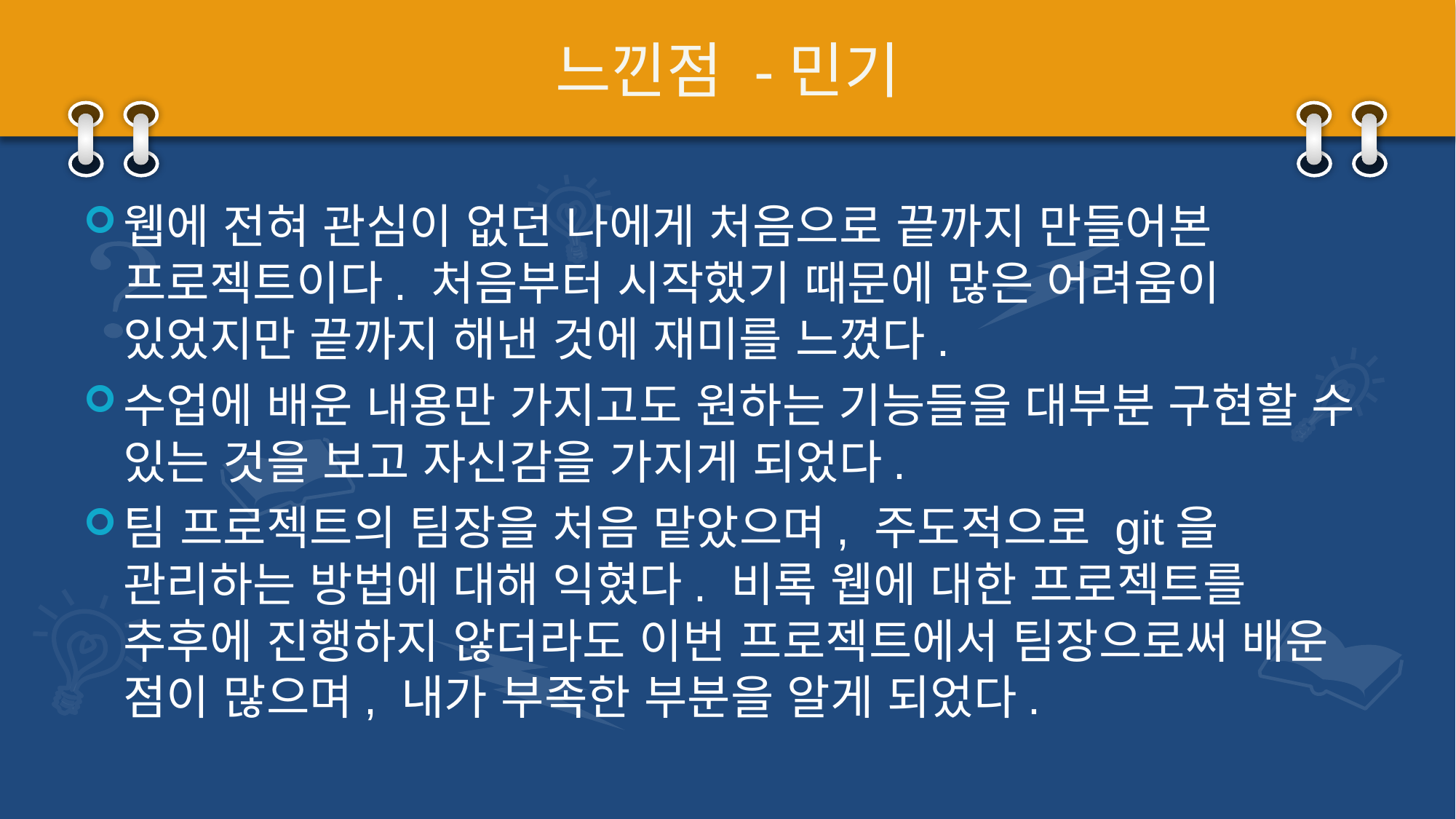

# 느낀점 -민기
웹에 전혀 관심이 없던 나에게 처음으로 끝까지 만들어본 프로젝트이다. 처음부터 시작했기 때문에 많은 어려움이 있었지만 끝까지 해낸 것에 재미를 느꼈다.
수업에 배운 내용만 가지고도 원하는 기능들을 대부분 구현할 수 있는 것을 보고 자신감을 가지게 되었다.
팀 프로젝트의 팀장을 처음 맡았으며, 주도적으로 git을 관리하는 방법에 대해 익혔다. 비록 웹에 대한 프로젝트를 추후에 진행하지 않더라도 이번 프로젝트에서 팀장으로써 배운 점이 많으며, 내가 부족한 부분을 알게 되었다.